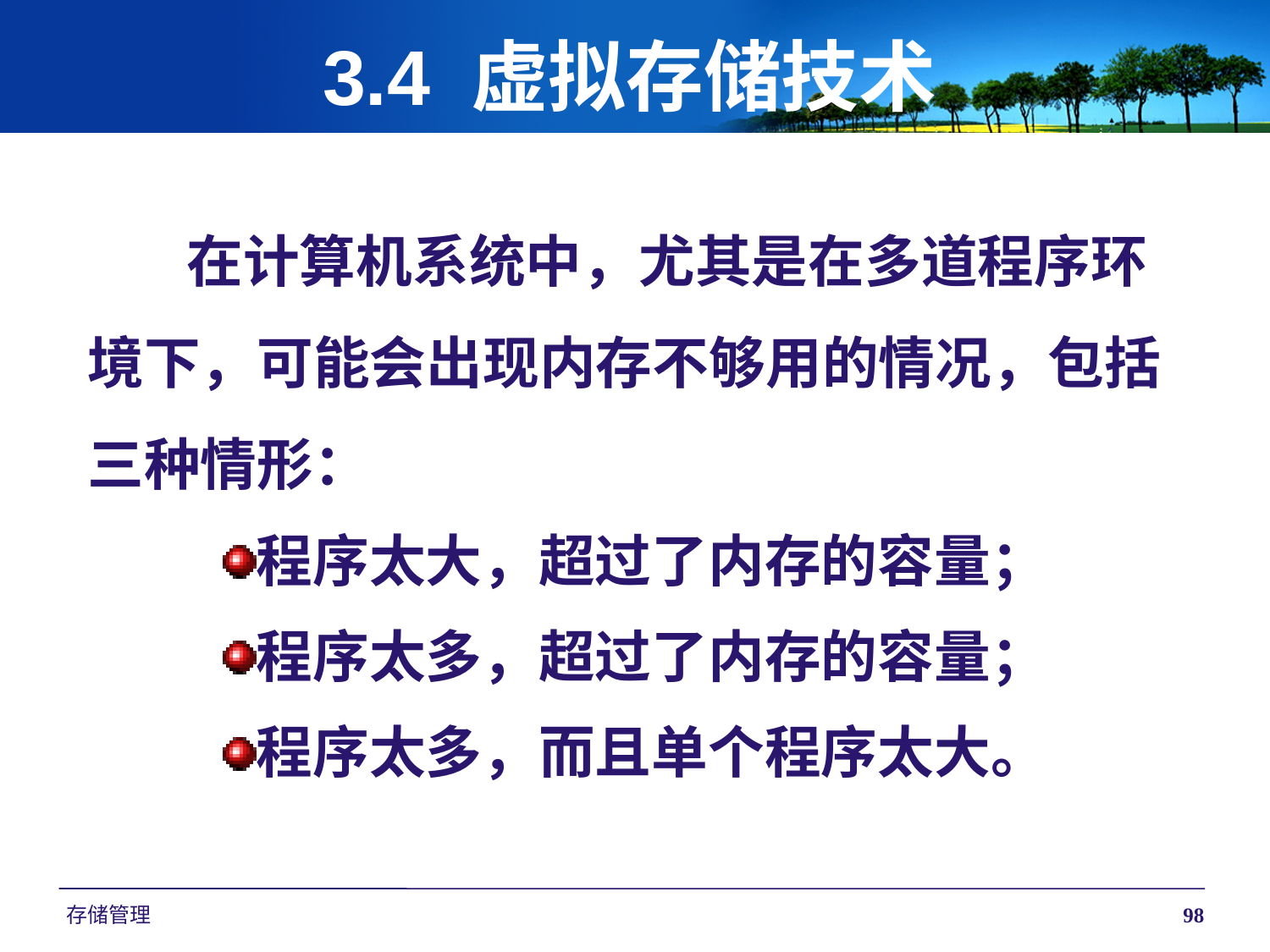

# 3.4 虚拟存储技术
在计算机系统中，尤其是在多道程序环境下，可能会出现内存不够用的情况，包括三种情形：
程序太大，超过了内存的容量；
程序太多，超过了内存的容量；
程序太多，而且单个程序太大。
存储管理
98